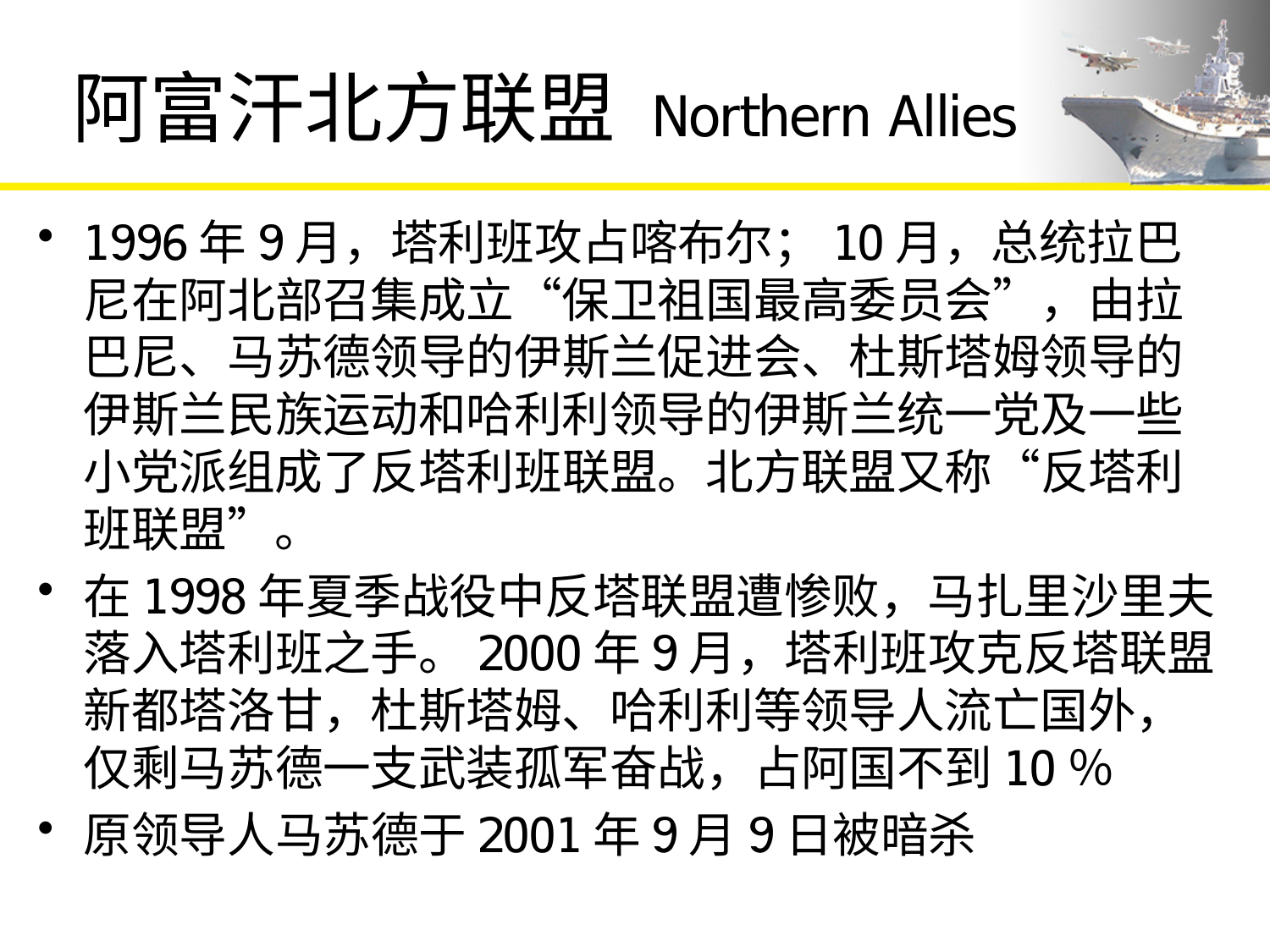

# 阿富汗北方联盟 Northern Allies
1996年9月，塔利班攻占喀布尔；10月，总统拉巴尼在阿北部召集成立“保卫祖国最高委员会”，由拉巴尼、马苏德领导的伊斯兰促进会、杜斯塔姆领导的伊斯兰民族运动和哈利利领导的伊斯兰统一党及一些小党派组成了反塔利班联盟。北方联盟又称“反塔利班联盟”。
在1998年夏季战役中反塔联盟遭惨败，马扎里沙里夫落入塔利班之手。2000年9月，塔利班攻克反塔联盟新都塔洛甘，杜斯塔姆、哈利利等领导人流亡国外，仅剩马苏德一支武装孤军奋战，占阿国不到10％
原领导人马苏德于2001年9月9日被暗杀